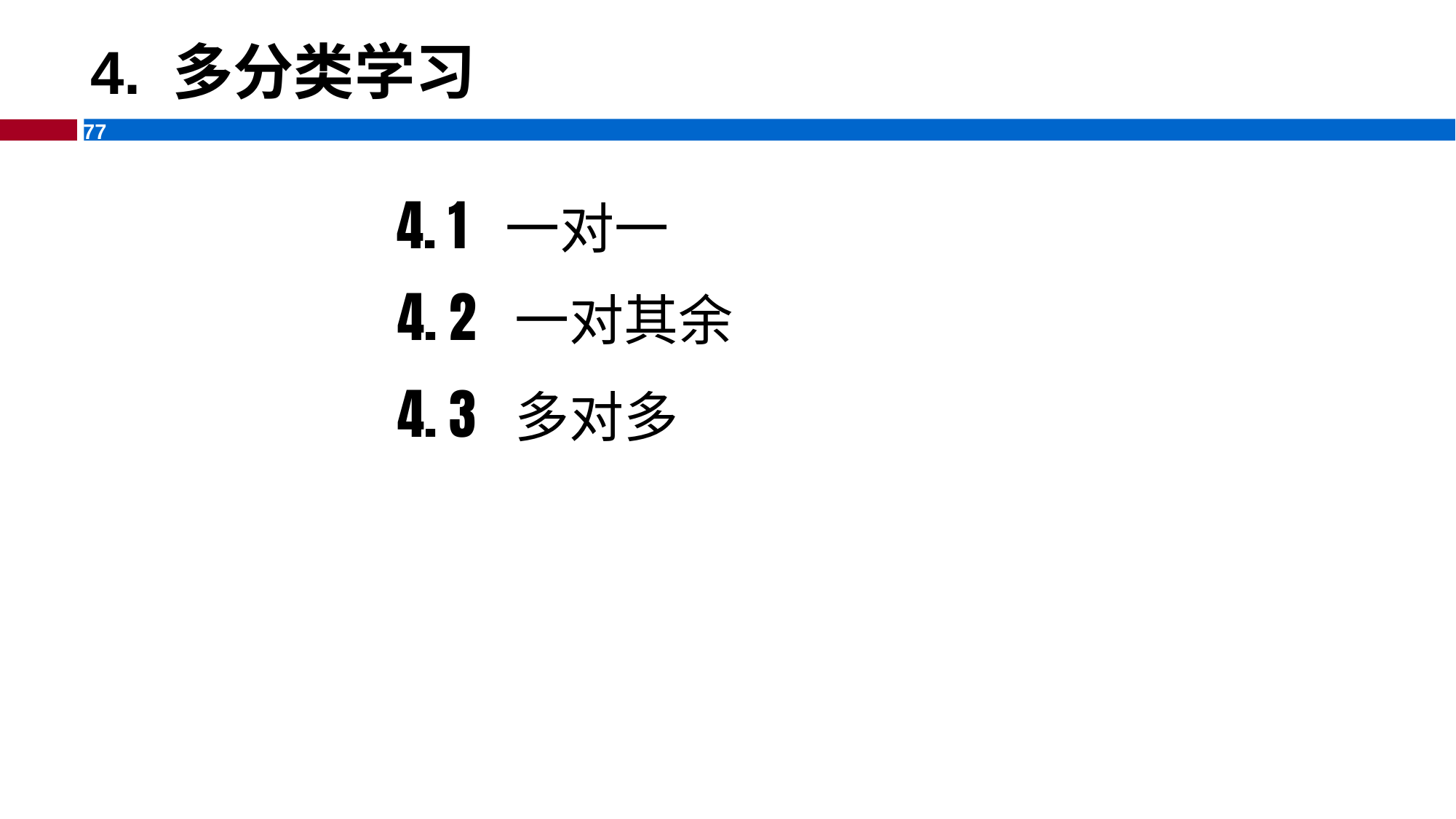

# 4. 多分类学习
    4. 1  一对一
    4. 2  一对其余
    4. 3  多对多